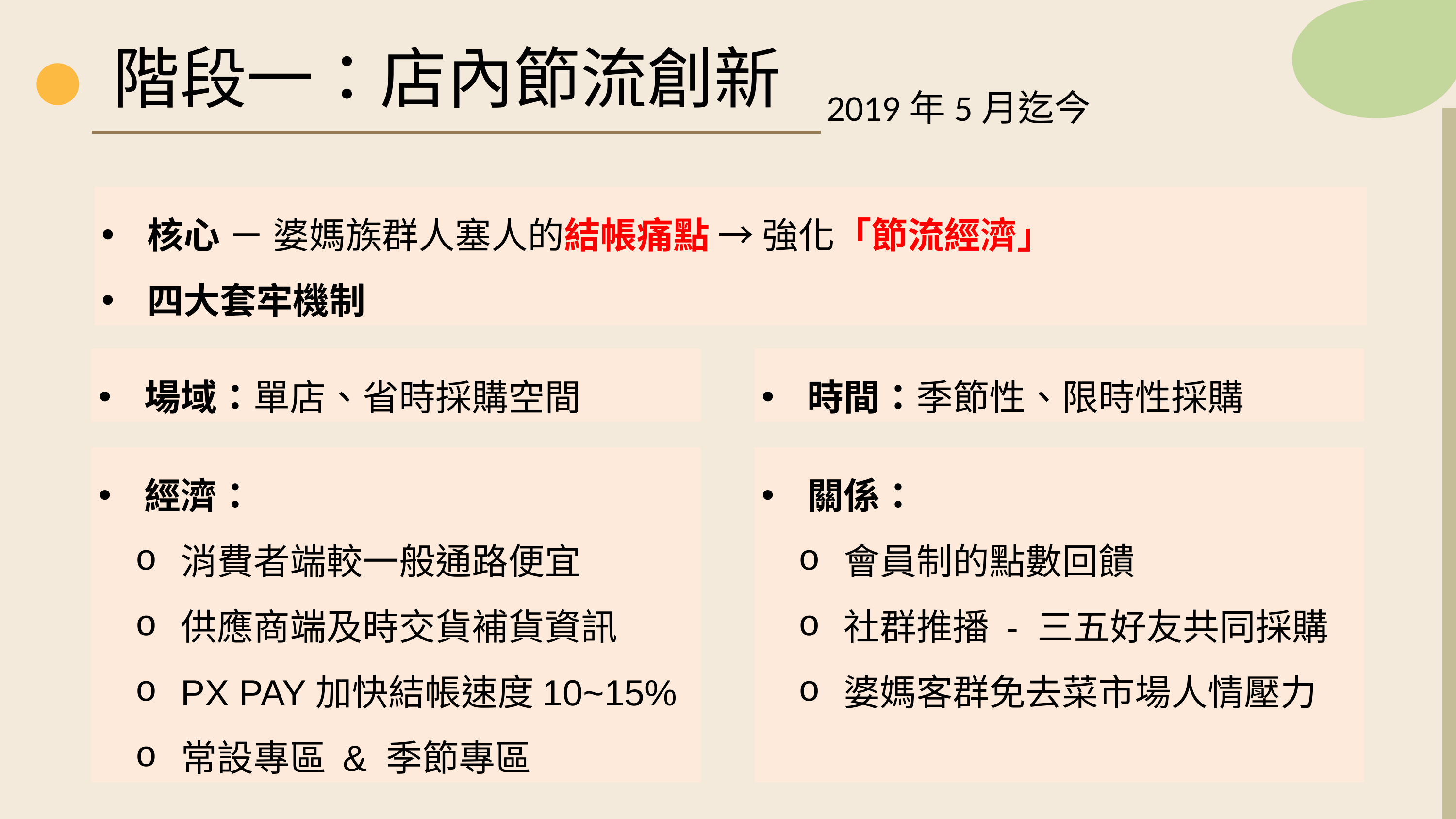

階段一：店內節流創新

2019年5月迄今

核心 － 婆媽族群人塞人的結帳痛點 → 強化「節流經濟」
四大套牢機制
場域：單店、省時採購空間
時間：季節性、限時性採購
經濟：
消費者端較一般通路便宜
供應商端及時交貨補貨資訊
PX PAY加快結帳速度10~15%
常設專區 & 季節專區
關係：
會員制的點數回饋
社群推播 - 三五好友共同採購
婆媽客群免去菜市場人情壓力